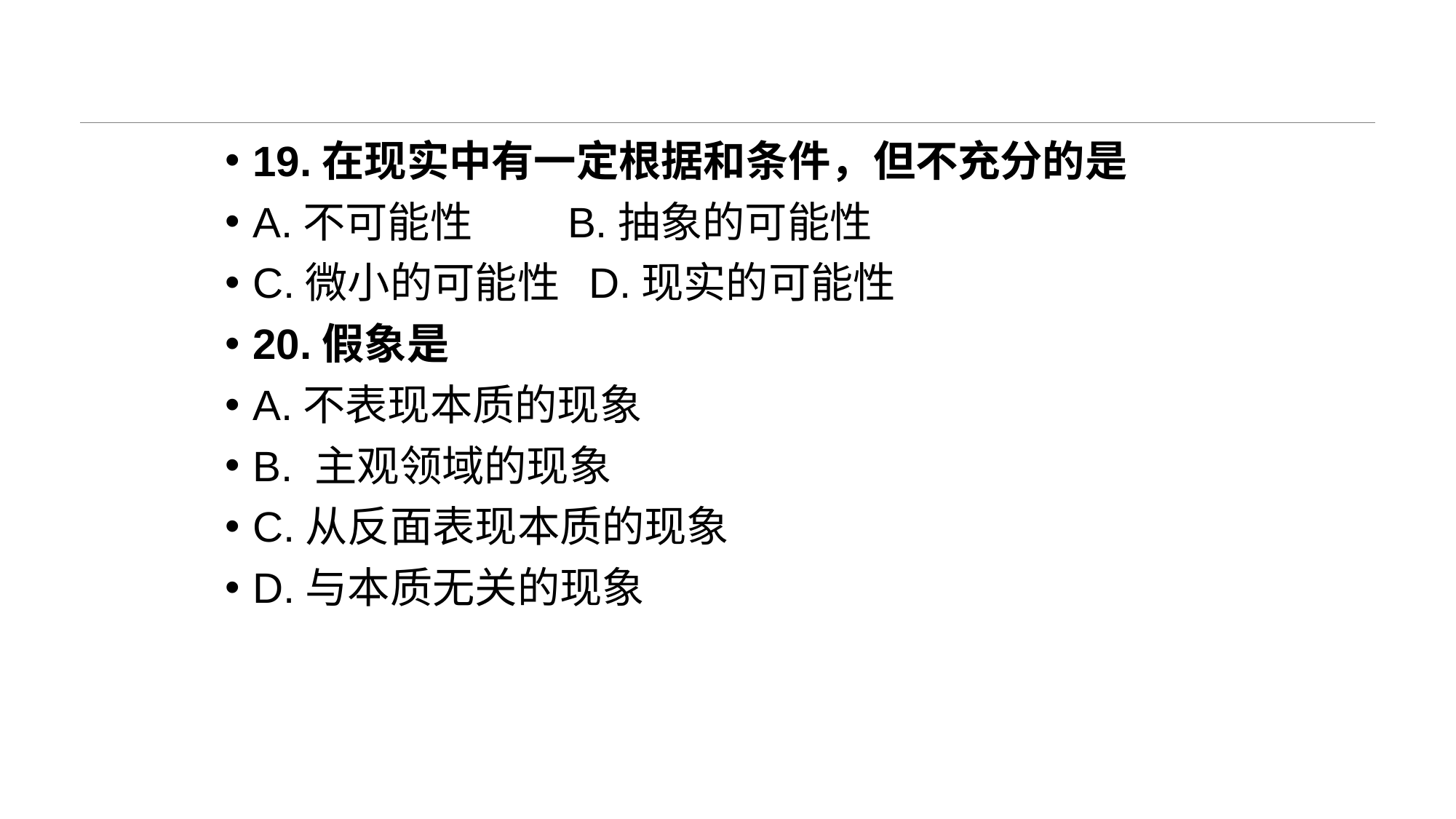

#
19.在现实中有一定根据和条件，但不充分的是
A.不可能性         B.抽象的可能性
C.微小的可能性  D.现实的可能性
20.假象是
A.不表现本质的现象
B. 主观领域的现象
C.从反面表现本质的现象
D.与本质无关的现象